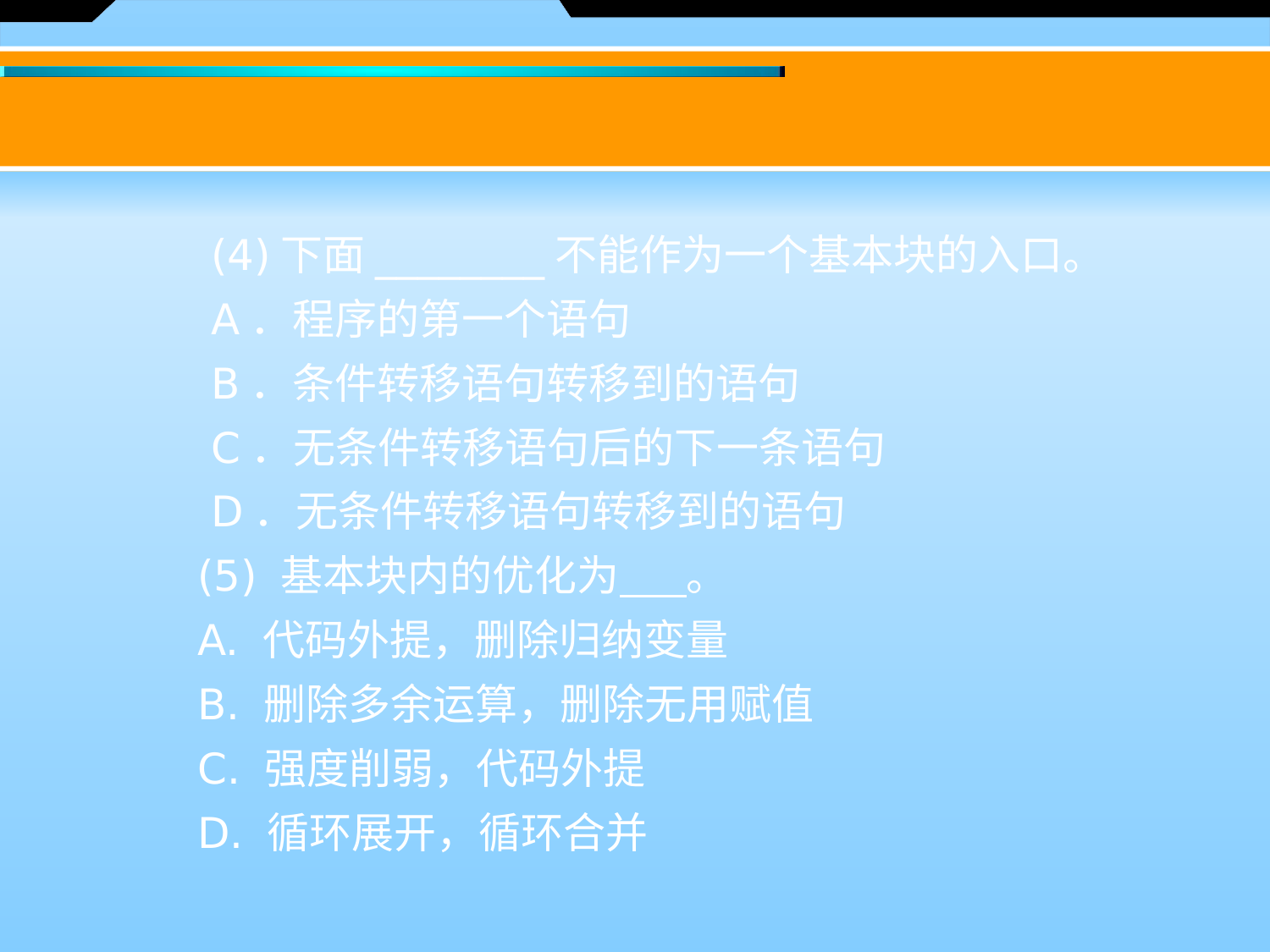

#
        (4)下面________不能作为一个基本块的入口。
        A．程序的第一个语句
        B．条件转移语句转移到的语句
        C．无条件转移语句后的下一条语句
        D．无条件转移语句转移到的语句
　　(5) 基本块内的优化为       。
　　A. 代码外提，删除归纳变量
　　B. 删除多余运算，删除无用赋值
　　C. 强度削弱，代码外提
　　D. 循环展开，循环合并